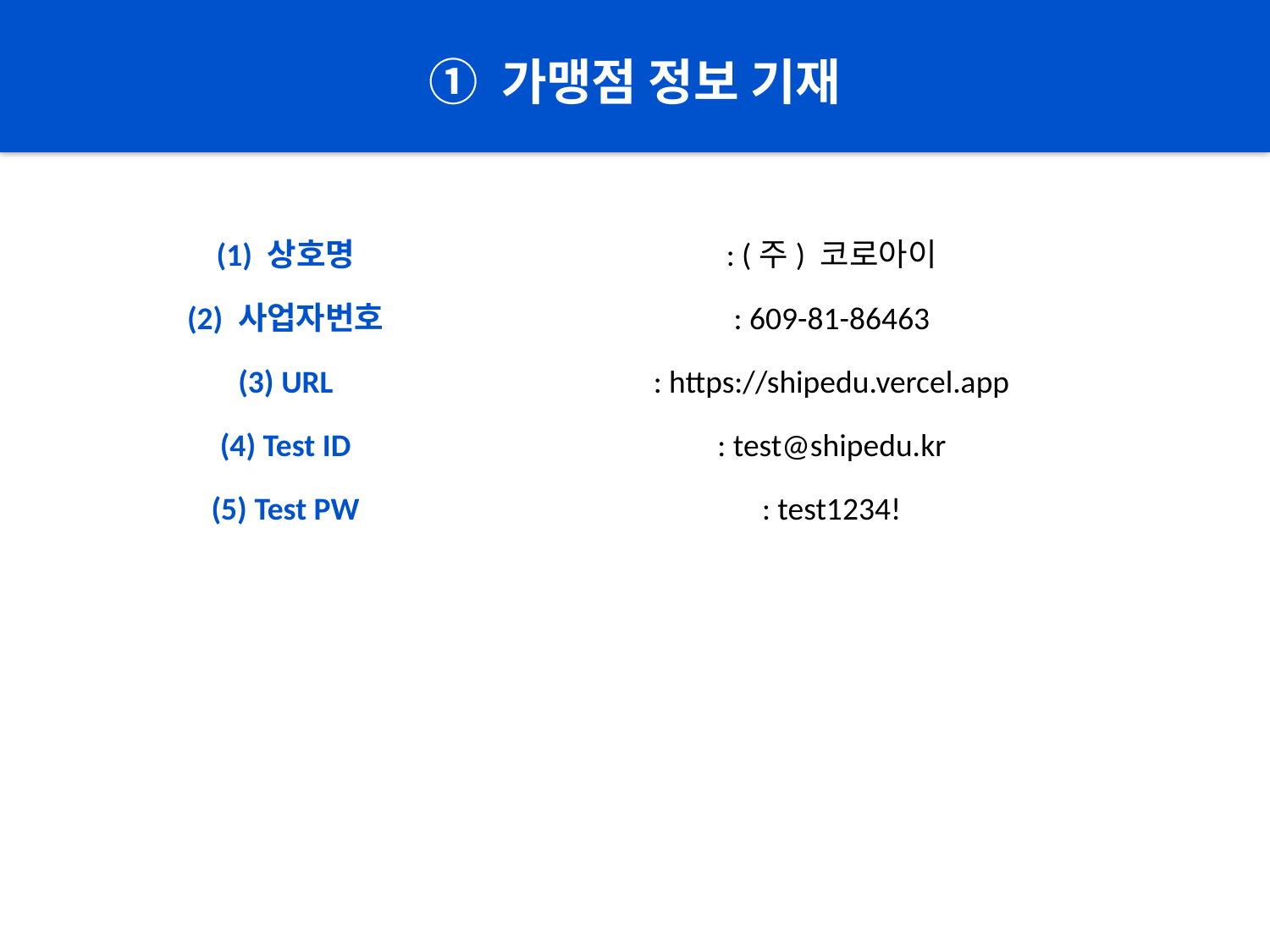

① 가맹점 정보 기재
(1) 상호명
: (주) 코로아이
(2) 사업자번호
: 609-81-86463
(3) URL
: https://shipedu.vercel.app
(4) Test ID
: test@shipedu.kr
(5) Test PW
: test1234!